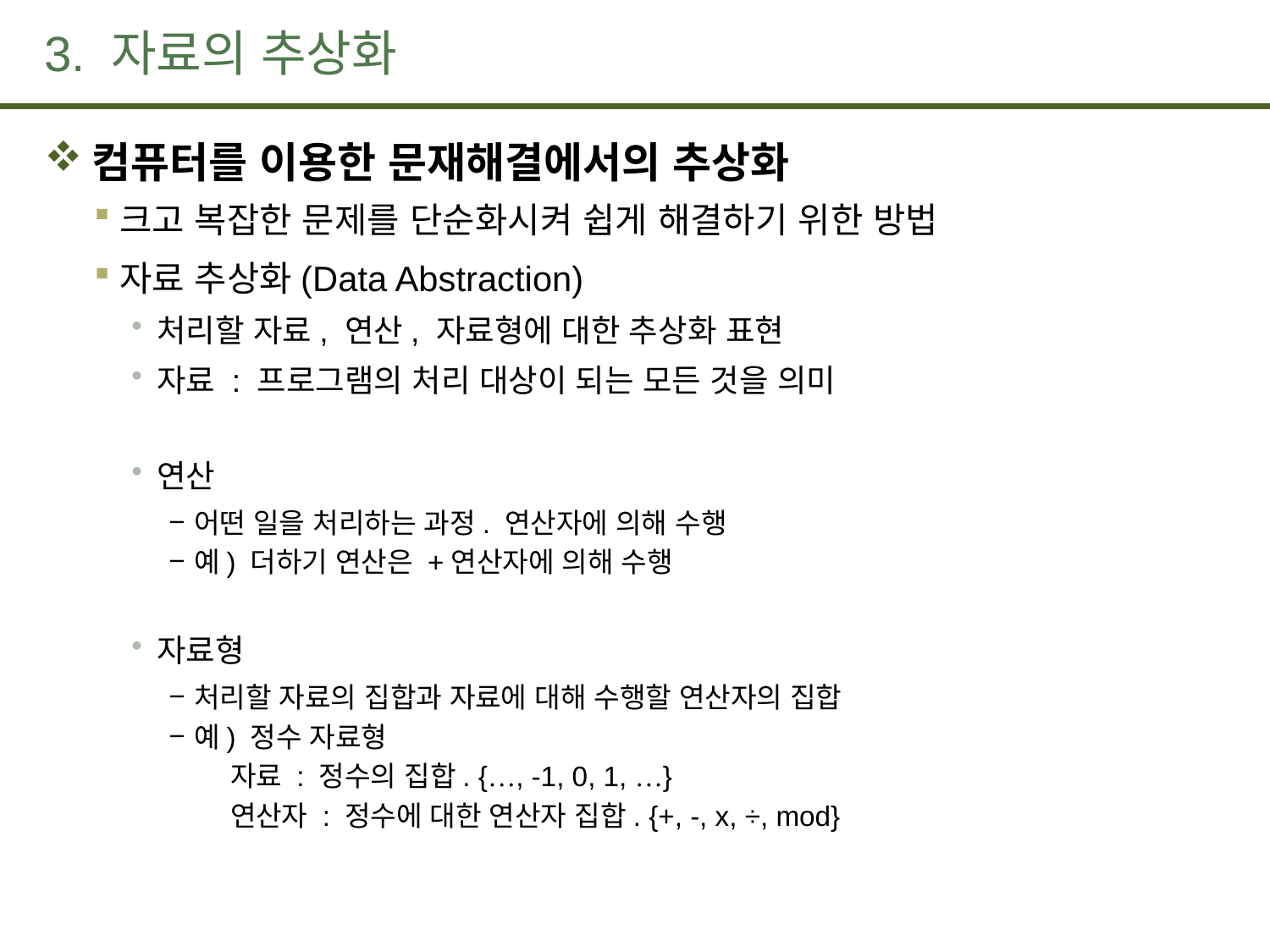

# 3. 자료의 추상화
컴퓨터를 이용한 문재해결에서의 추상화
크고 복잡한 문제를 단순화시켜 쉽게 해결하기 위한 방법
자료 추상화(Data Abstraction)
처리할 자료, 연산, 자료형에 대한 추상화 표현
자료 : 프로그램의 처리 대상이 되는 모든 것을 의미

연산
어떤 일을 처리하는 과정. 연산자에 의해 수행
예) 더하기 연산은 +연산자에 의해 수행

자료형
처리할 자료의 집합과 자료에 대해 수행할 연산자의 집합
예) 정수 자료형
       자료 : 정수의 집합. {…, -1, 0, 1, …}
       연산자 : 정수에 대한 연산자 집합. {+, -, x, ÷, mod}